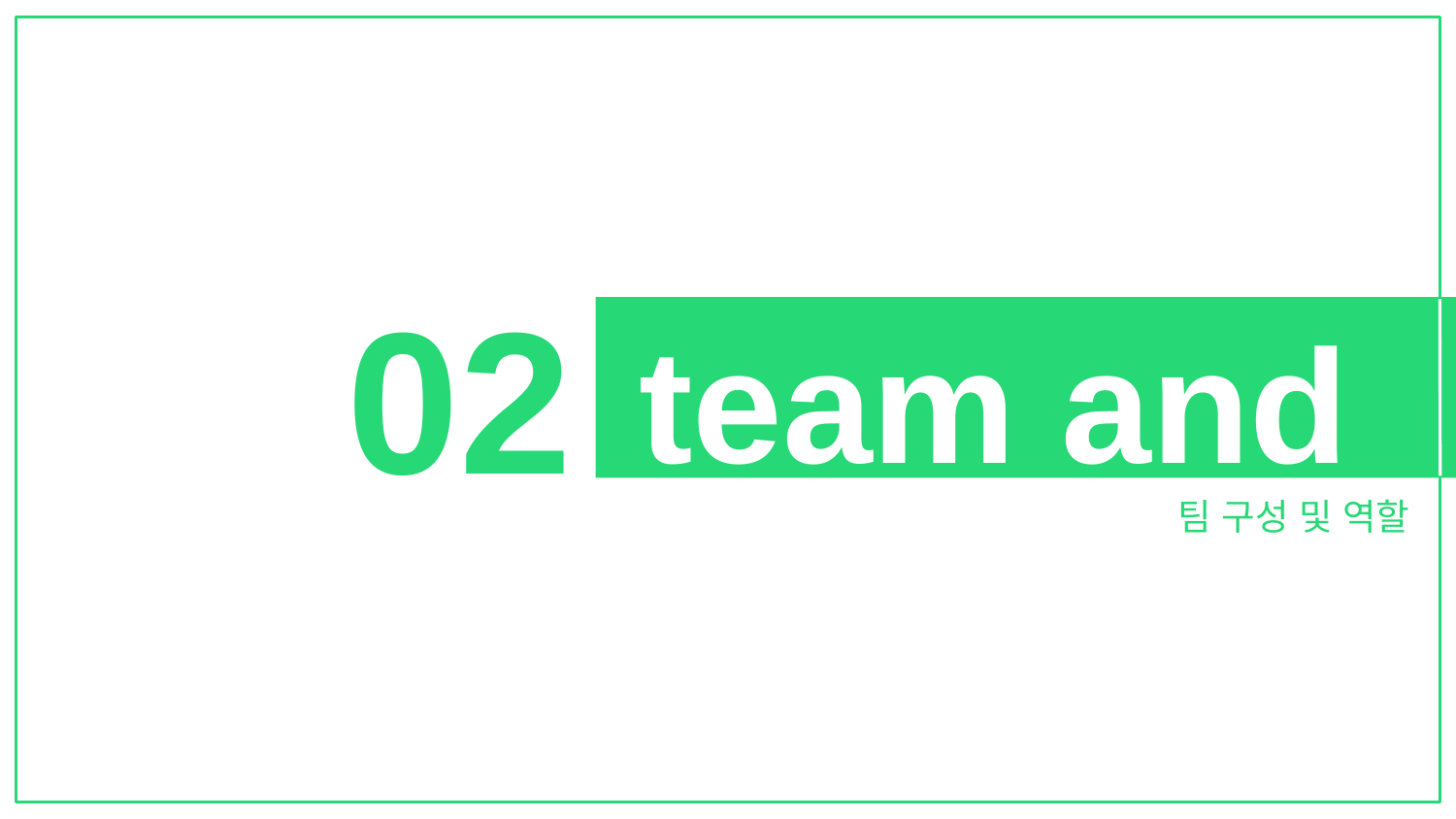

team and role
# 02
팀 구성 및 역할